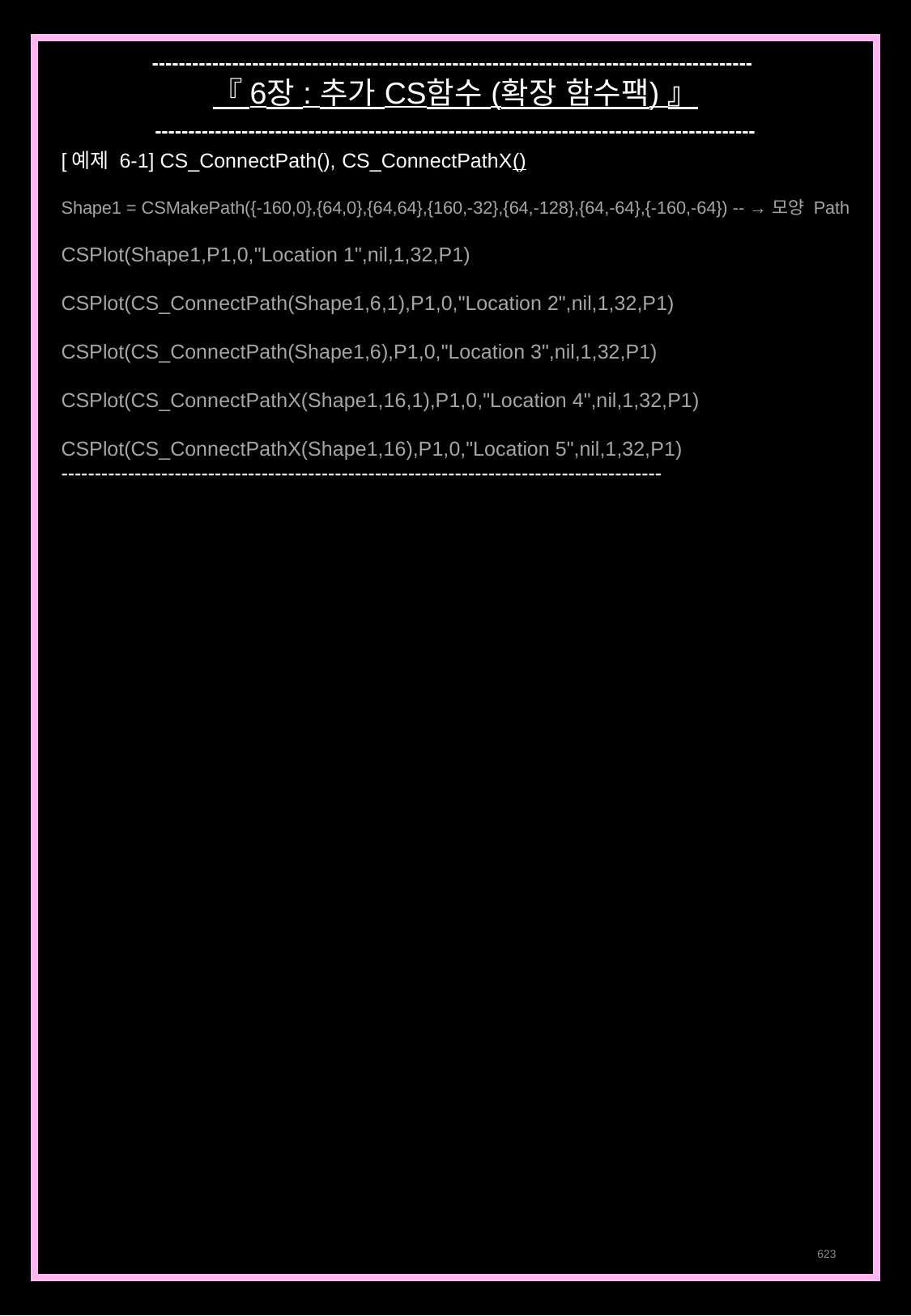

------------------------------------------------------------------------------------------
『 6장 : 추가 CS함수 (확장 함수팩) 』
------------------------------------------------------------------------------------------
[예제 6-1] CS_ConnectPath(), CS_ConnectPathX()

Shape1 = CSMakePath({-160,0},{64,0},{64,64},{160,-32},{64,-128},{64,-64},{-160,-64}) -- →모양 Path

CSPlot(Shape1,P1,0,"Location 1",nil,1,32,P1)

CSPlot(CS_ConnectPath(Shape1,6,1),P1,0,"Location 2",nil,1,32,P1)

CSPlot(CS_ConnectPath(Shape1,6),P1,0,"Location 3",nil,1,32,P1)

CSPlot(CS_ConnectPathX(Shape1,16,1),P1,0,"Location 4",nil,1,32,P1)

CSPlot(CS_ConnectPathX(Shape1,16),P1,0,"Location 5",nil,1,32,P1)
------------------------------------------------------------------------------------------
623